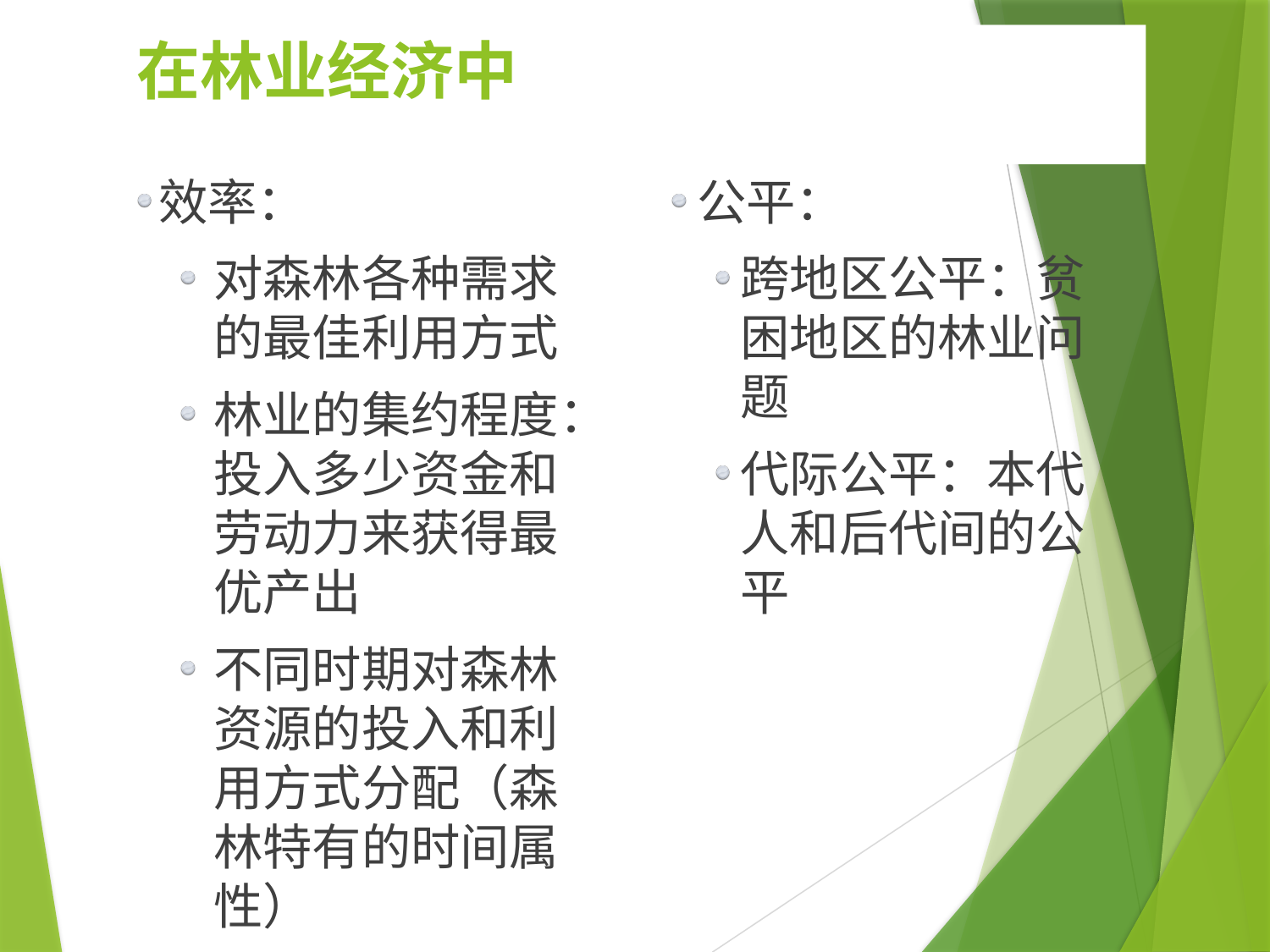

# 在林业经济中
效率：
对森林各种需求的最佳利用方式
林业的集约程度：投入多少资金和劳动力来获得最优产出
不同时期对森林资源的投入和利用方式分配（森林特有的时间属性）
公平：
跨地区公平：贫困地区的林业问题
代际公平：本代人和后代间的公平